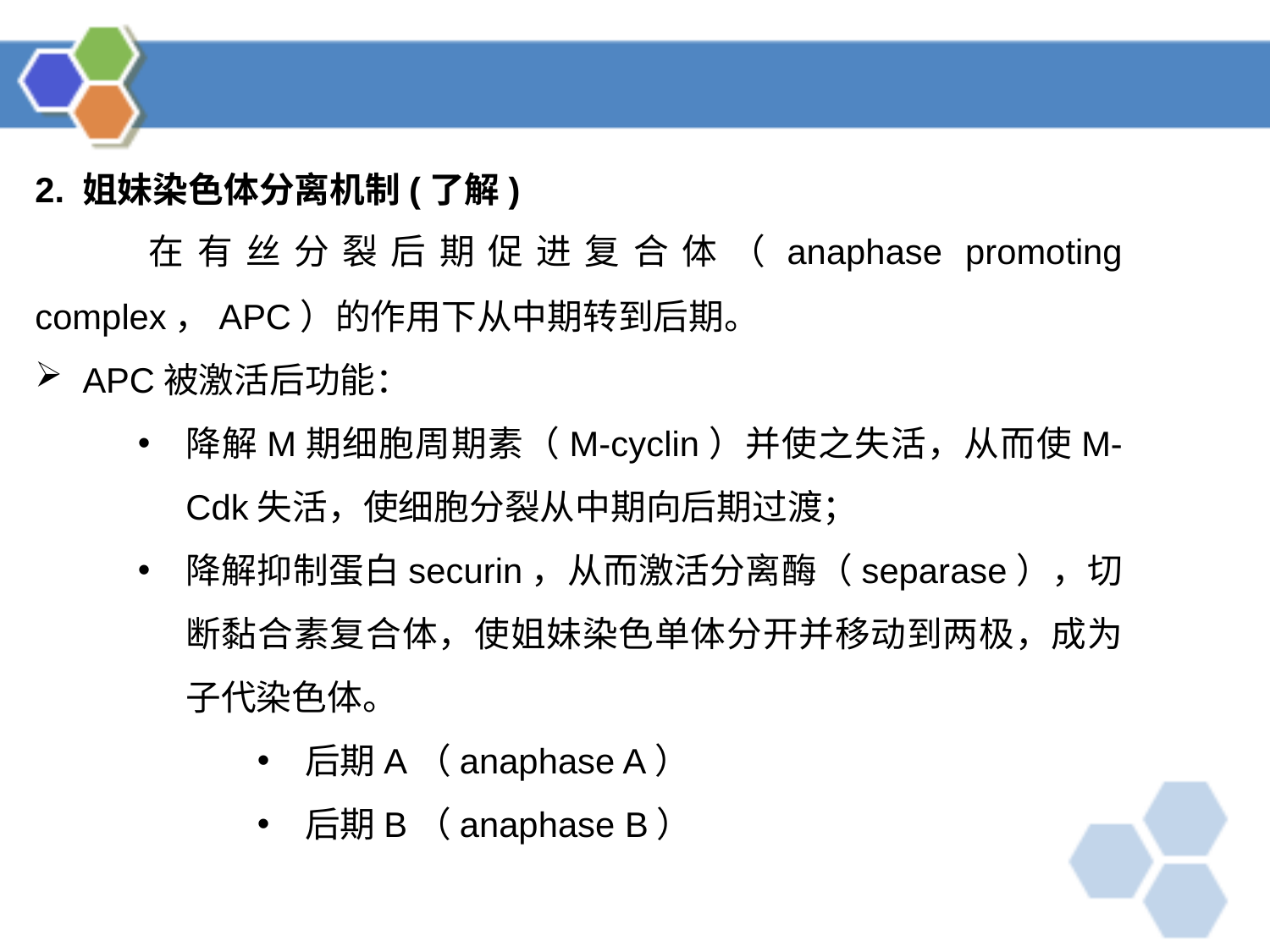

2. 姐妹染色体分离机制(了解)
    在有丝分裂后期促进复合体（anaphase promoting complex，APC）的作用下从中期转到后期。
APC被激活后功能：
降解M期细胞周期素（M‐cyclin）并使之失活，从而使M‐Cdk失活，使细胞分裂从中期向后期过渡；
降解抑制蛋白securin，从而激活分离酶（separase），切断黏合素复合体，使姐妹染色单体分开并移动到两极，成为子代染色体。
后期A（anaphase A）
后期B（anaphase B）